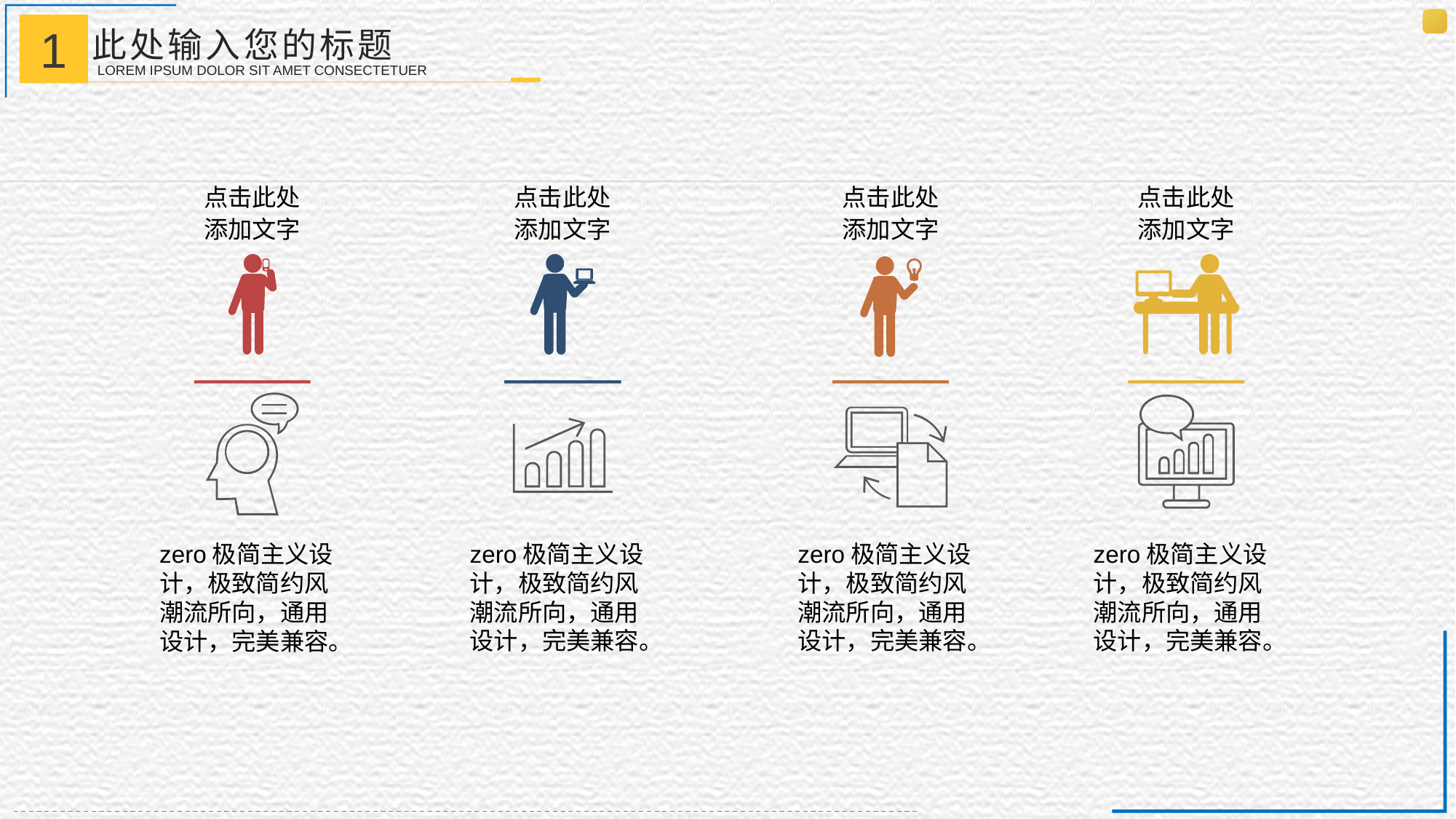

此处输入您的标题
1
LOREM IPSUM DOLOR SIT AMET CONSECTETUER

点击此处添加文字
点击此处添加文字
点击此处添加文字
点击此处添加文字

zero极简主义设计，极致简约风潮流所向，通用设计，完美兼容。
zero极简主义设计，极致简约风潮流所向，通用设计，完美兼容。
zero极简主义设计，极致简约风潮流所向，通用设计，完美兼容。
zero极简主义设计，极致简约风潮流所向，通用设计，完美兼容。